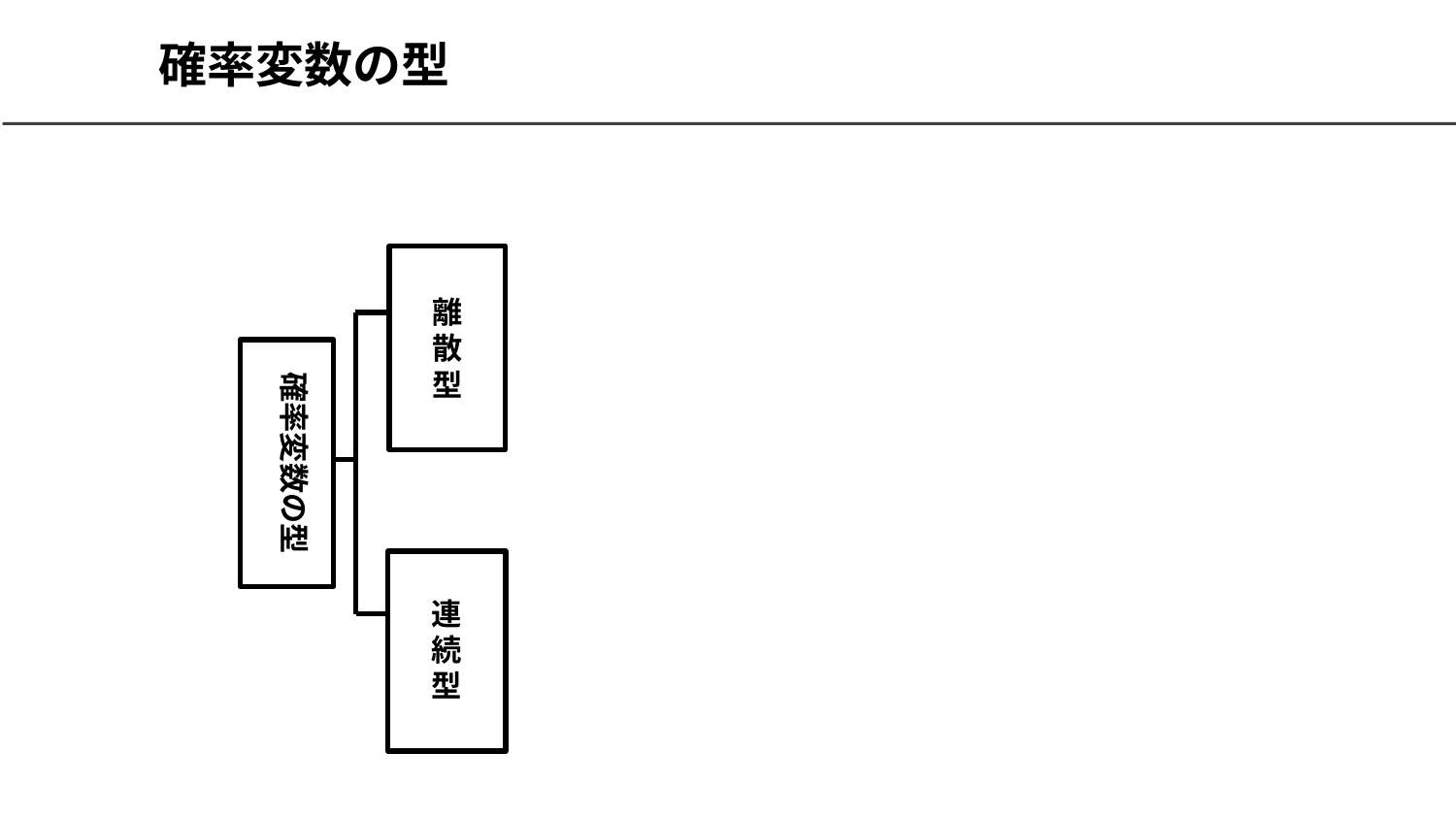

# 確率変数の型

離
散
型

確率変数の型

連
続
型